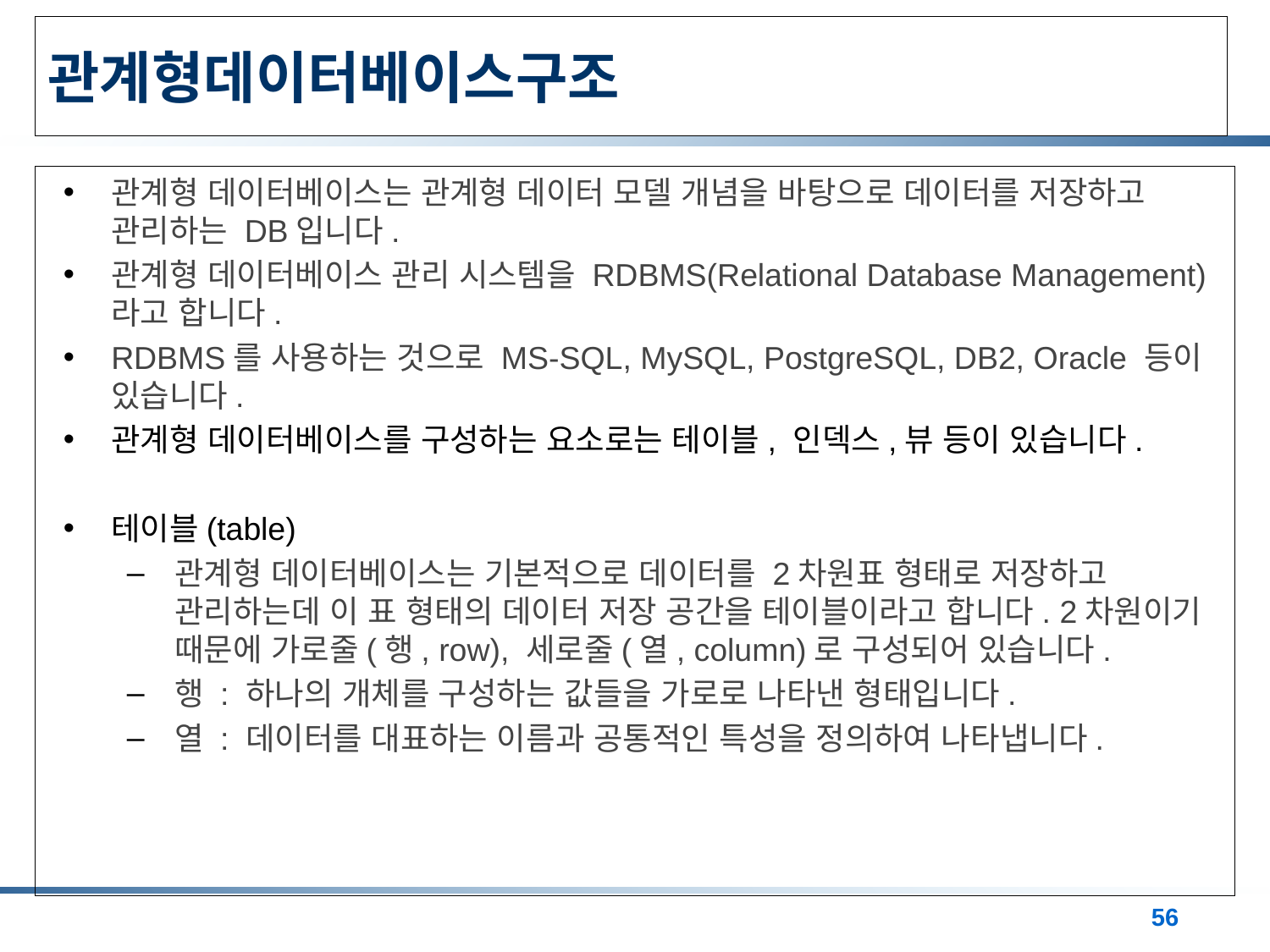

# 관계형데이터베이스구조
관계형 데이터베이스는 관계형 데이터 모델 개념을 바탕으로 데이터를 저장하고 관리하는 DB입니다.
관계형 데이터베이스 관리 시스템을 RDBMS(Relational Database Management)라고 합니다.
RDBMS를 사용하는 것으로 MS-SQL, MySQL, PostgreSQL, DB2, Oracle 등이 있습니다.
관계형 데이터베이스를 구성하는 요소로는 테이블, 인덱스,뷰 등이 있습니다.

테이블(table)
관계형 데이터베이스는 기본적으로 데이터를 2차원표 형태로 저장하고 관리하는데 이 표 형태의 데이터 저장 공간을 테이블이라고 합니다. 2차원이기 때문에 가로줄(행, row), 세로줄(열, column)로 구성되어 있습니다.
행 : 하나의 개체를 구성하는 값들을 가로로 나타낸 형태입니다.
열 : 데이터를 대표하는 이름과 공통적인 특성을 정의하여 나타냅니다.